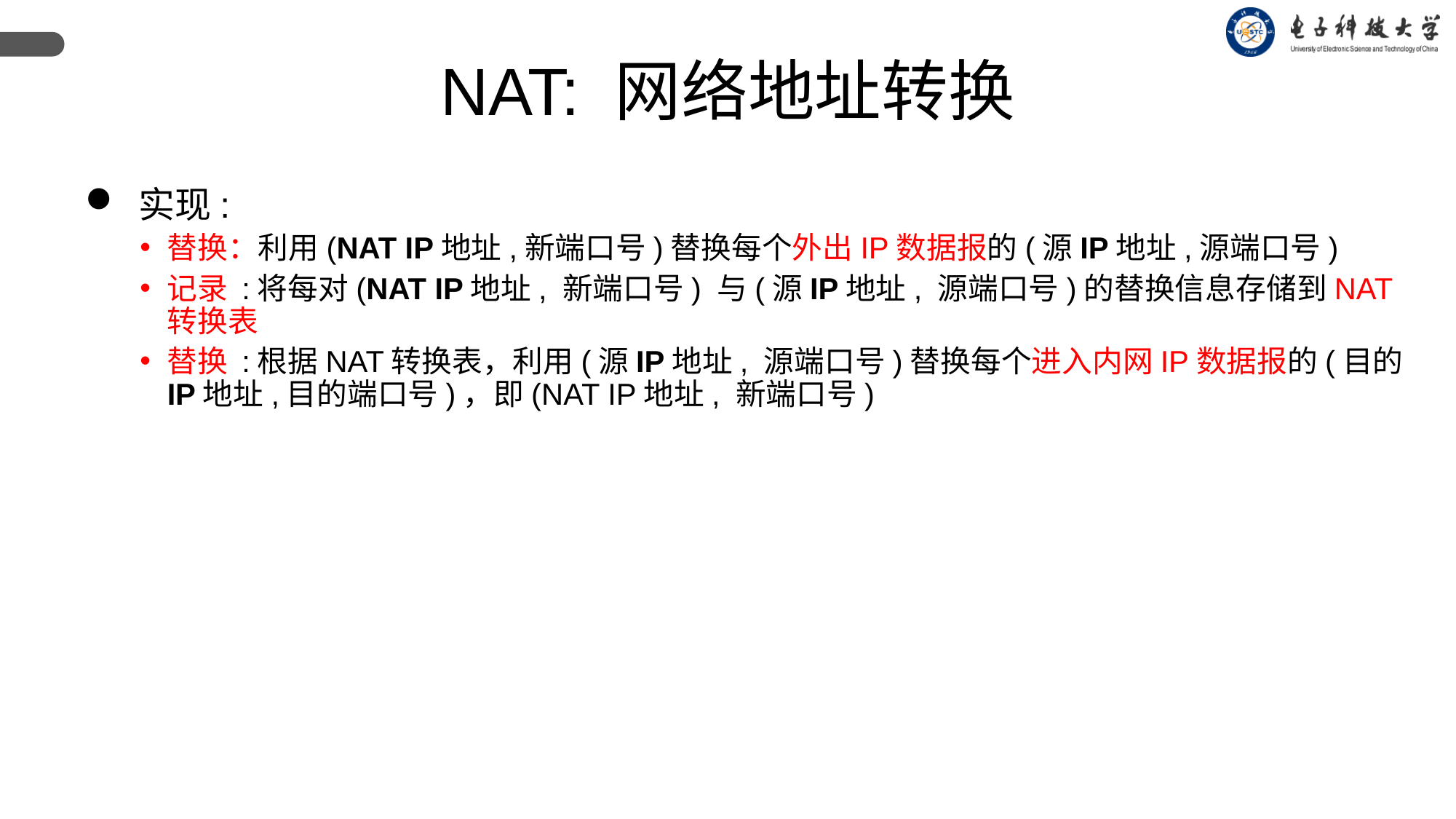

NAT: 网络地址转换
 实现:
替换：利用(NAT IP地址,新端口号)替换每个外出IP数据报的(源IP地址,源端口号)
记录 :将每对(NAT IP地址, 新端口号) 与(源IP地址, 源端口号)的替换信息存储到NAT转换表
替换 :根据NAT转换表，利用(源IP地址, 源端口号)替换每个进入内网IP数据报的(目的IP地址,目的端口号)，即(NAT IP地址, 新端口号)